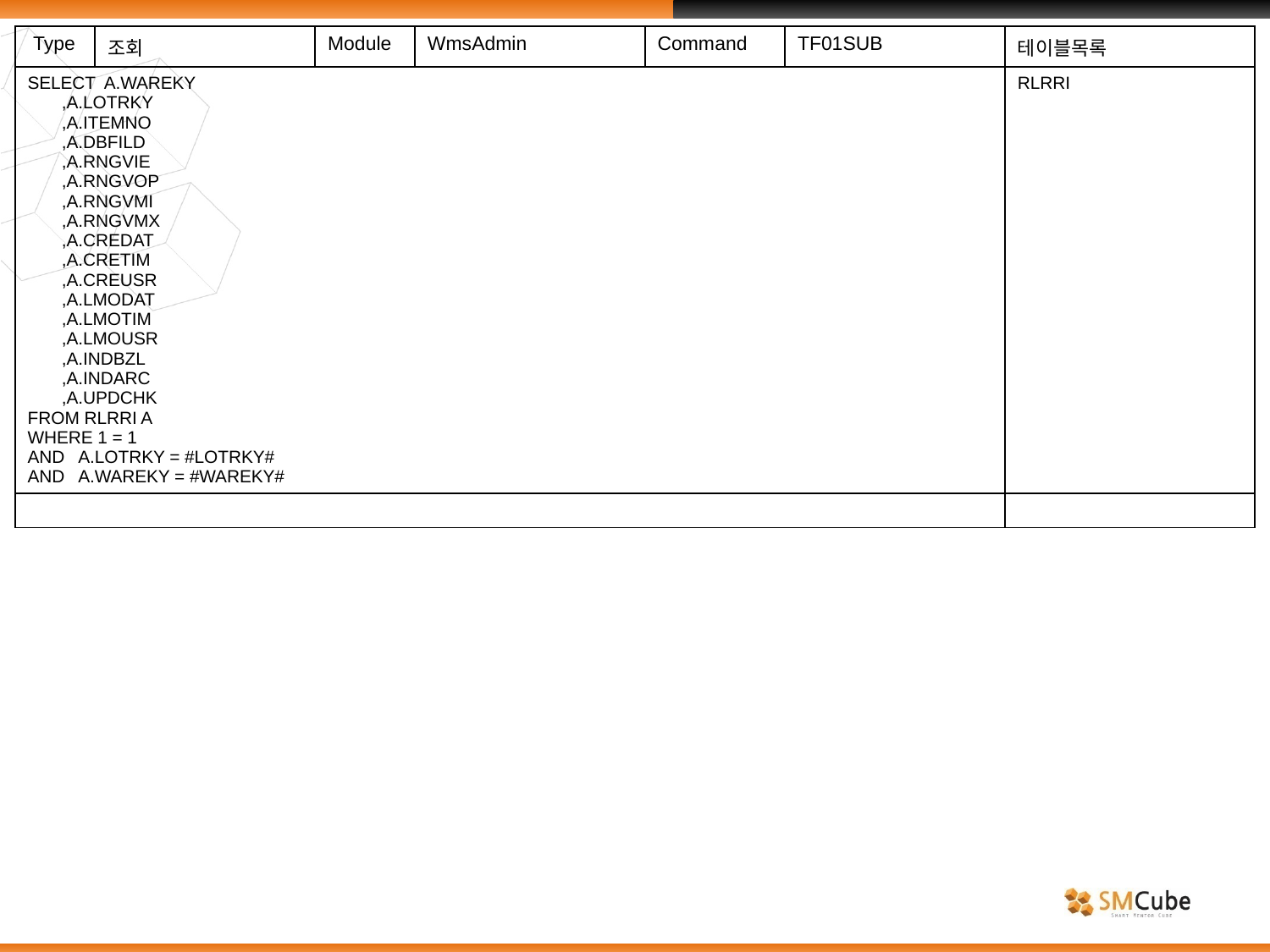

| Type | 조회 | Module | WmsAdmin | Command | TF01SUB | 테이블목록 |
| --- | --- | --- | --- | --- | --- | --- |
| SELECT A.WAREKY ,A.LOTRKY ,A.ITEMNO ,A.DBFILD ,A.RNGVIE ,A.RNGVOP ,A.RNGVMI ,A.RNGVMX ,A.CREDAT ,A.CRETIM ,A.CREUSR ,A.LMODAT ,A.LMOTIM ,A.LMOUSR ,A.INDBZL ,A.INDARC ,A.UPDCHK FROM RLRRI A WHERE 1 = 1 AND A.LOTRKY = #LOTRKY# AND A.WAREKY = #WAREKY# |  |  |  |  |  | RLRRI |
|  |  |  |  |  |  |  |